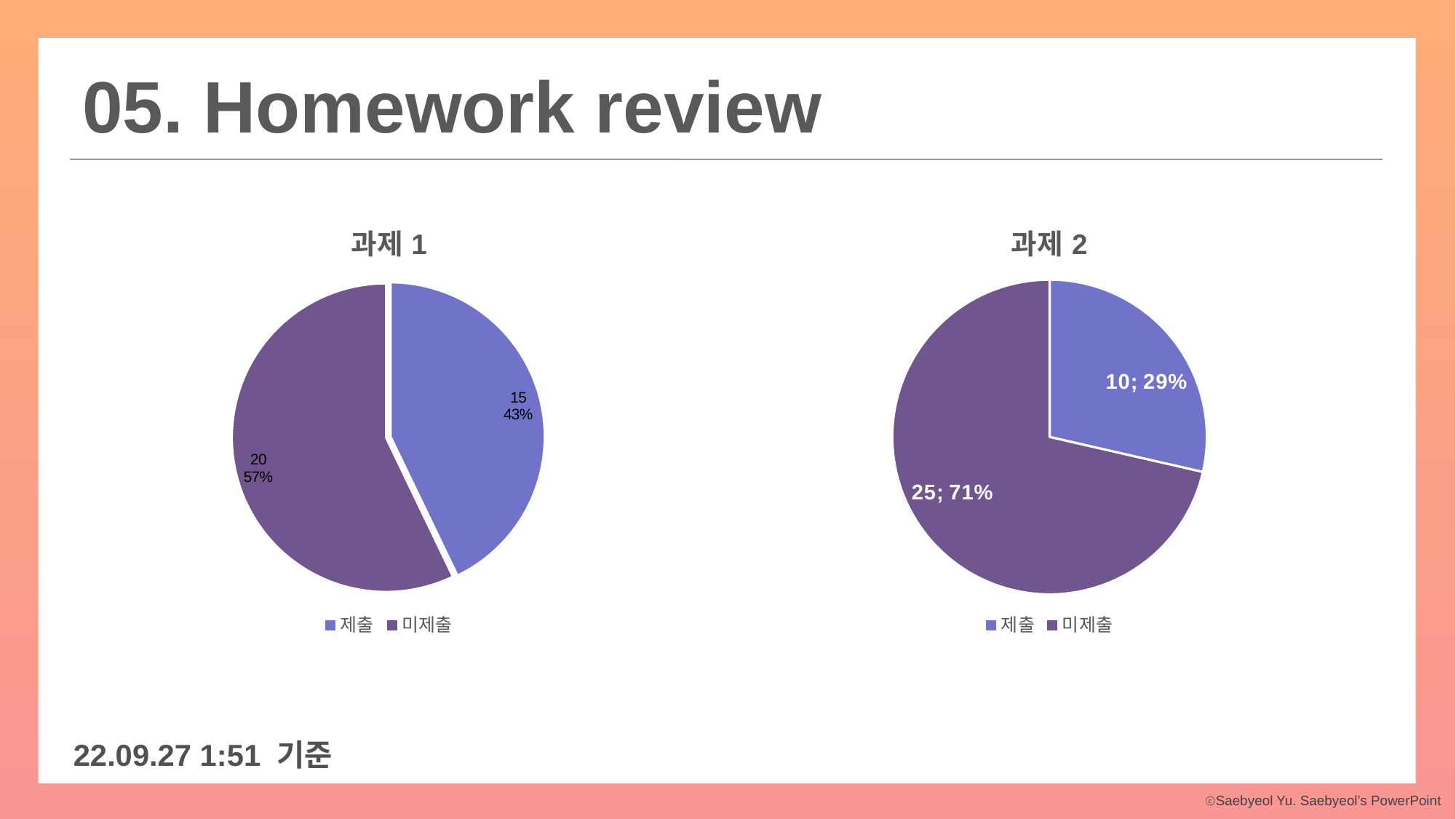

05. Homework review

### Chart: 과제1

| Category | 과제1 |
|---|---|
| 제출 | 15.0 |
| 미제출 | 20.0 |

### Chart: 과제2

| Category | 과제2 |
|---|---|
| 제출 | 10.0 |
| 미제출 | 25.0 |
22.09.27 1:51 기준